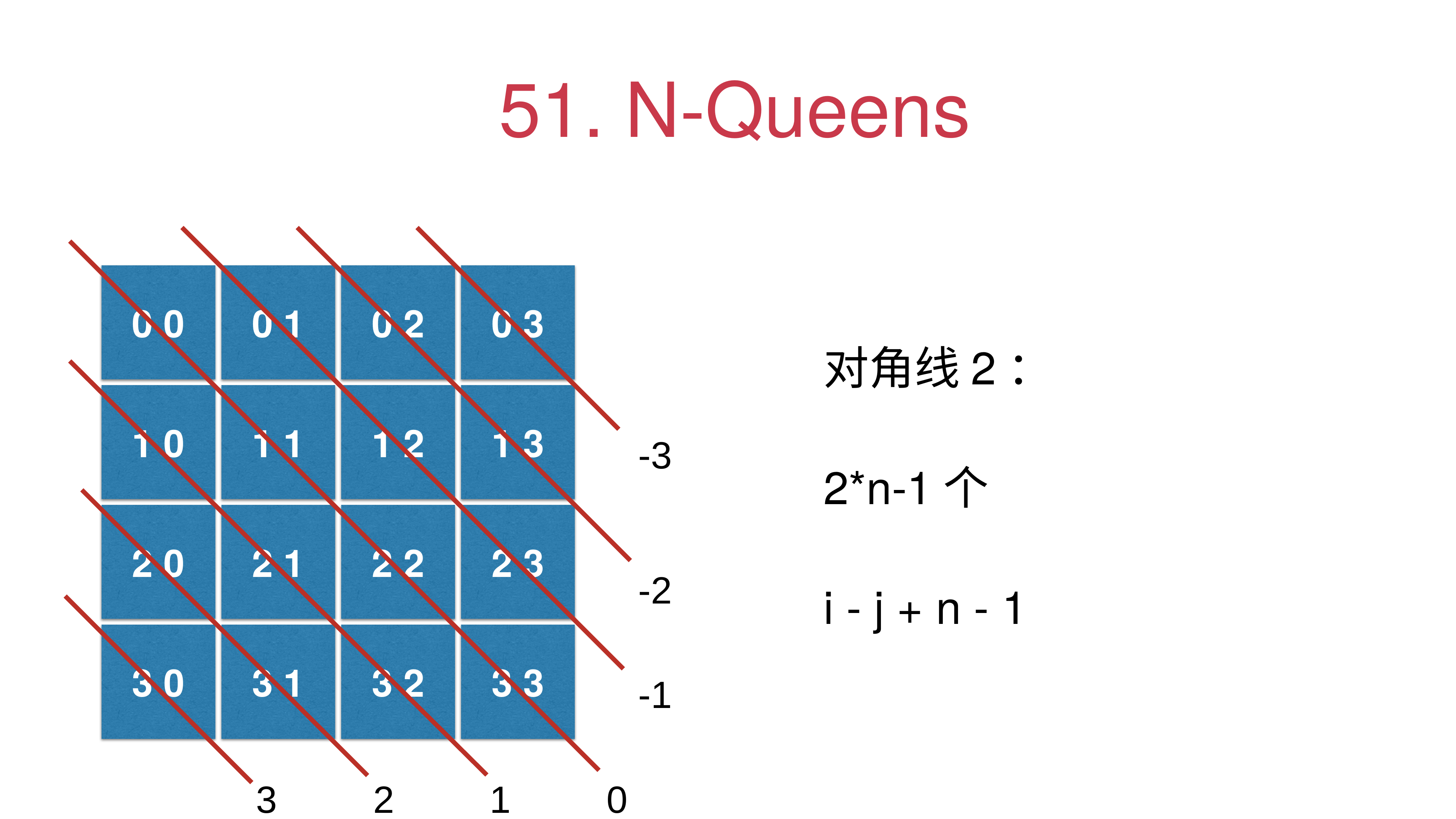

# 51. N-Queens

0 0
0 1
0 2
0 3
对角线2：
1 0
1 1
1 2
1 3
-3
2*n-1个
2 0
2 1
2 2
2 3
-2
i - j + n - 1
3 0
3 1
3 2
3 3
-1
3
2
1
0